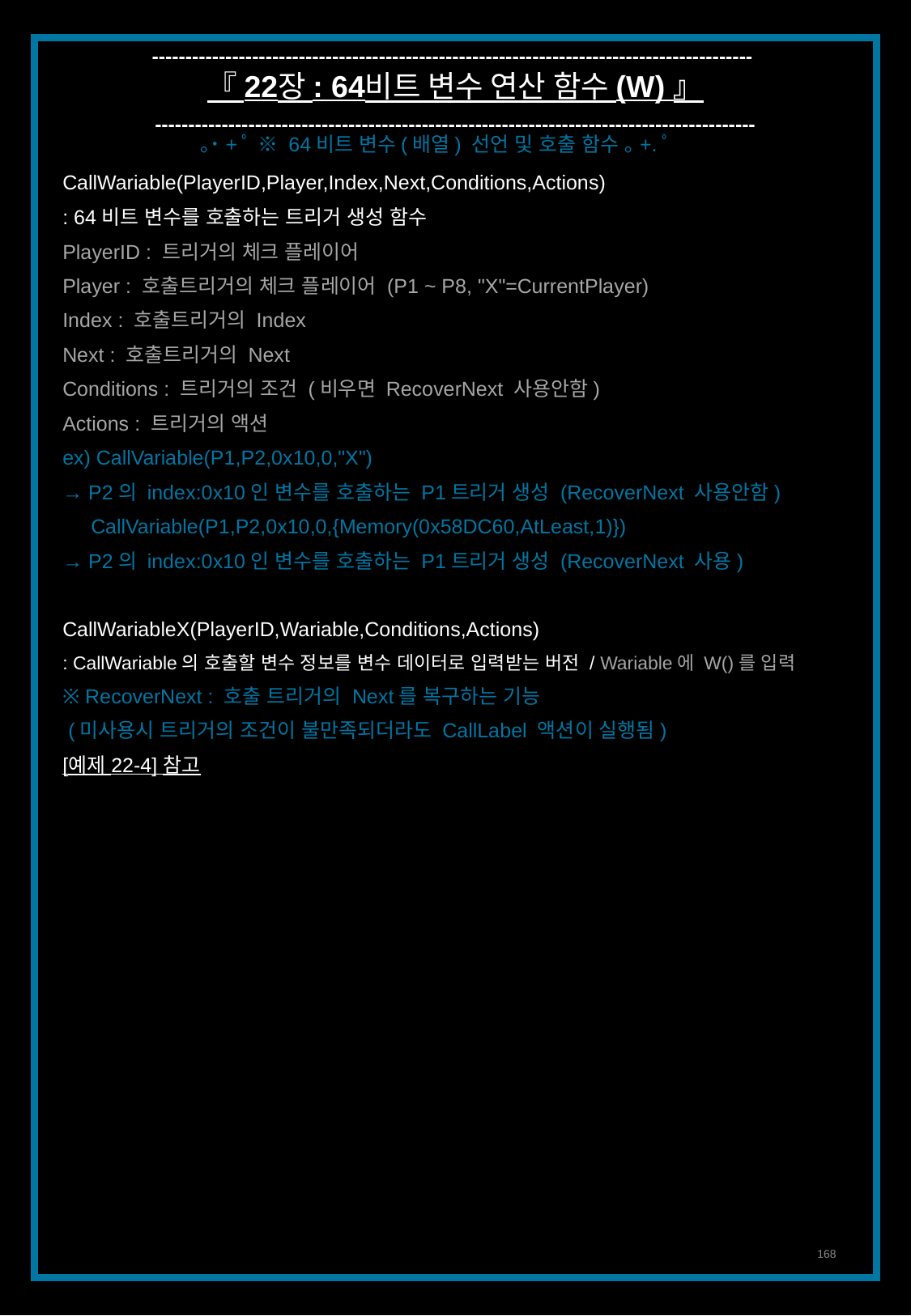

------------------------------------------------------------------------------------------
『 22장 : 64비트 변수 연산 함수 (W) 』
------------------------------------------------------------------------------------------

｡˙+ﾟ ※ 64비트 변수(배열) 선언 및 호출 함수 ｡+.ﾟ
CallWariable(PlayerID,Player,Index,Next,Conditions,Actions)
: 64비트 변수를 호출하는 트리거 생성 함수
PlayerID : 트리거의 체크 플레이어
Player : 호출트리거의 체크 플레이어 (P1 ~ P8, "X"=CurrentPlayer)
Index : 호출트리거의 Index
Next : 호출트리거의 Next
Conditions : 트리거의 조건 (비우면 RecoverNext 사용안함)
Actions : 트리거의 액션
ex) CallVariable(P1,P2,0x10,0,"X")
→ P2의 index:0x10인 변수를 호출하는 P1트리거 생성 (RecoverNext 사용안함)
     CallVariable(P1,P2,0x10,0,{Memory(0x58DC60,AtLeast,1)})
→ P2의 index:0x10인 변수를 호출하는 P1트리거 생성 (RecoverNext 사용)

CallWariableX(PlayerID,Wariable,Conditions,Actions)
: CallWariable의 호출할 변수 정보를 변수 데이터로 입력받는 버전 / Wariable에 W()를 입력
※ RecoverNext : 호출 트리거의 Next를 복구하는 기능
 (미사용시 트리거의 조건이 불만족되더라도 CallLabel 액션이 실행됨)
[예제 22-4] 참고
168